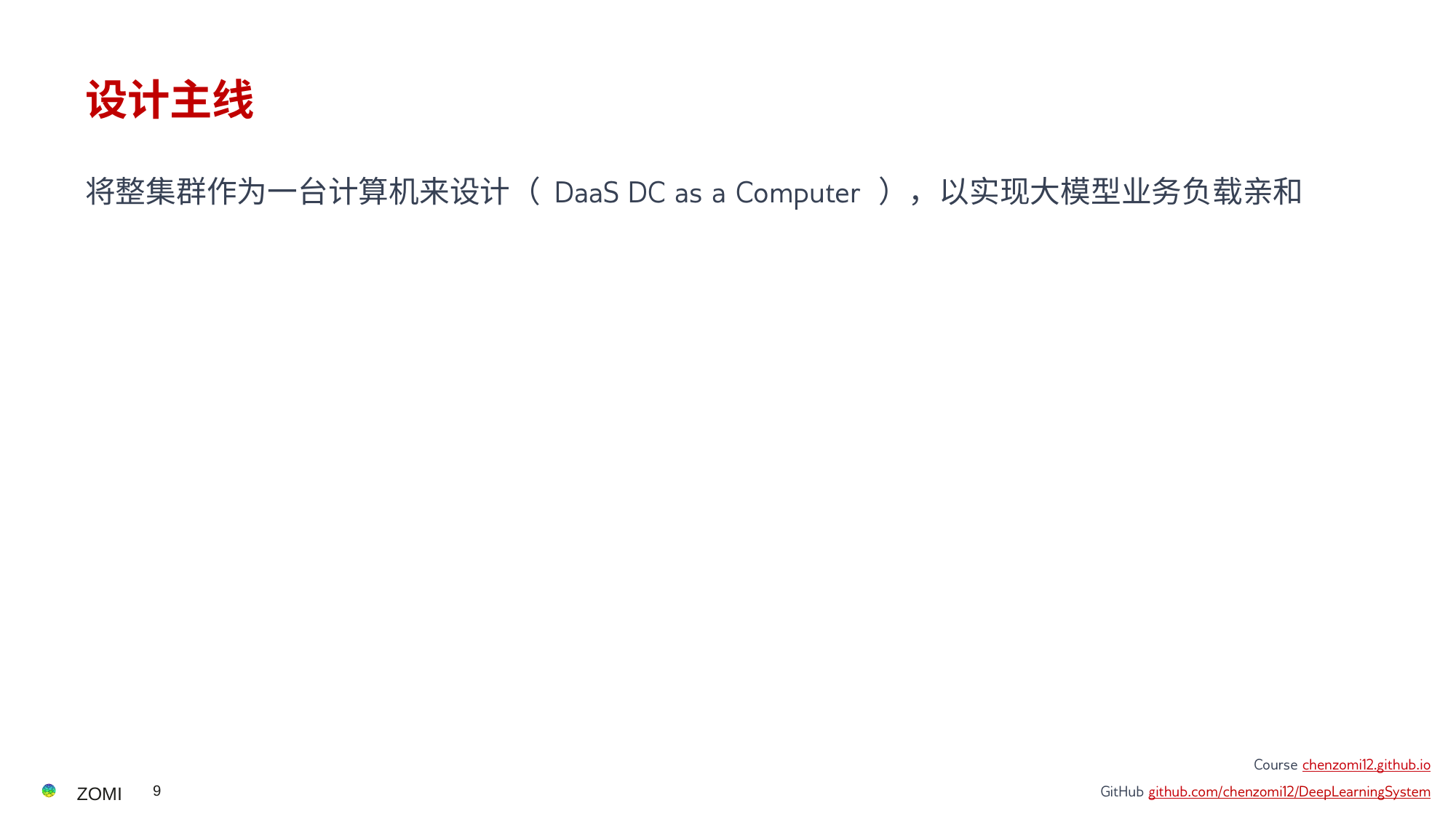

# 设计主线
将整集群作为一台计算机来设计（ DaaS DC as a Computer ），以实现大模型业务负载亲和